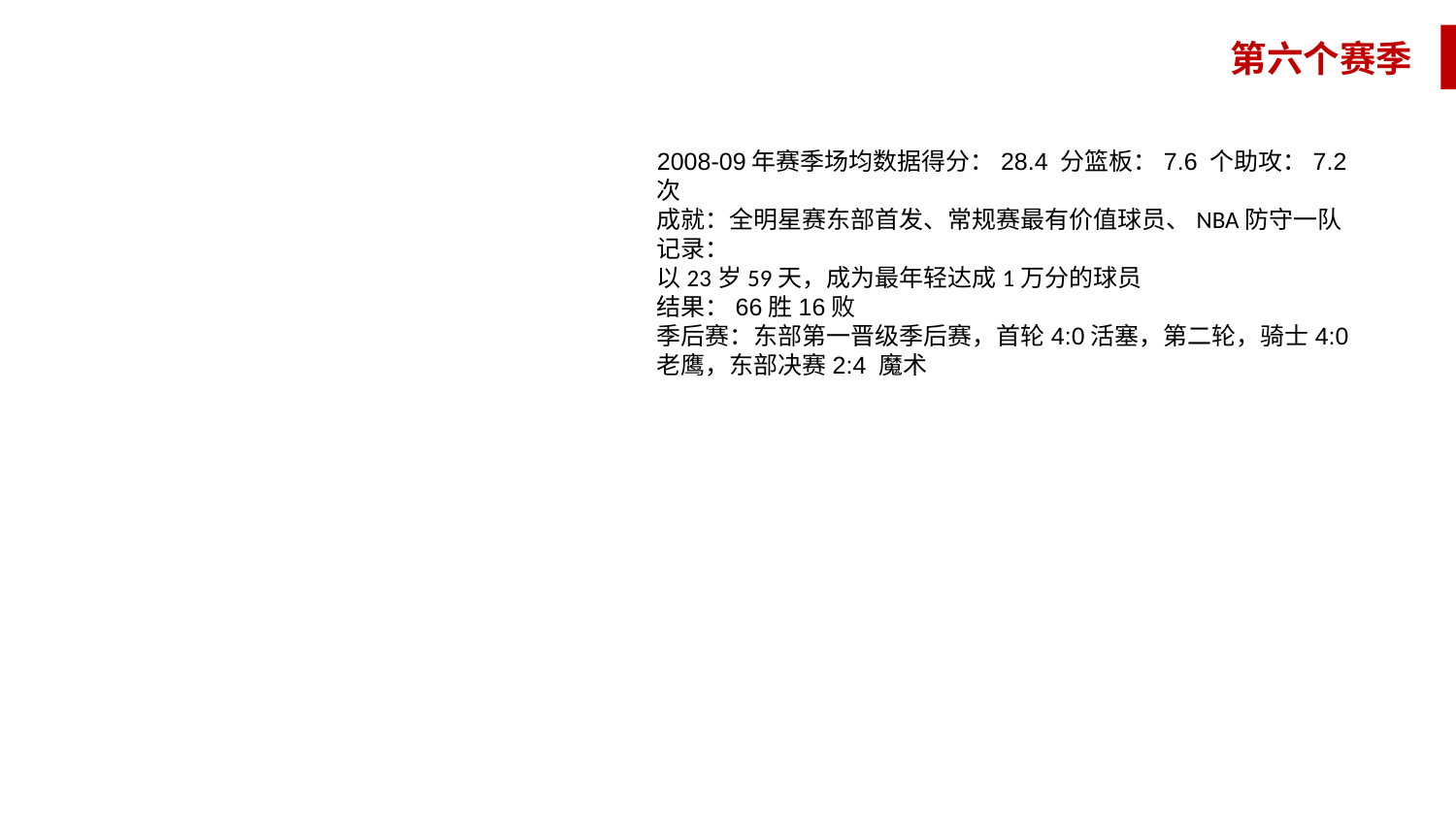

第六个赛季
2008-09年赛季场均数据得分：28.4 分篮板：7.6 个助攻：7.2次
成就：全明星赛东部首发、常规赛最有价值球员、NBA防守一队
记录：
以23岁59天，成为最年轻达成1万分的球员
结果：66胜16败
季后赛：东部第一晋级季后赛，首轮4:0活塞，第二轮，骑士4:0老鹰，东部决赛2:4 魔术